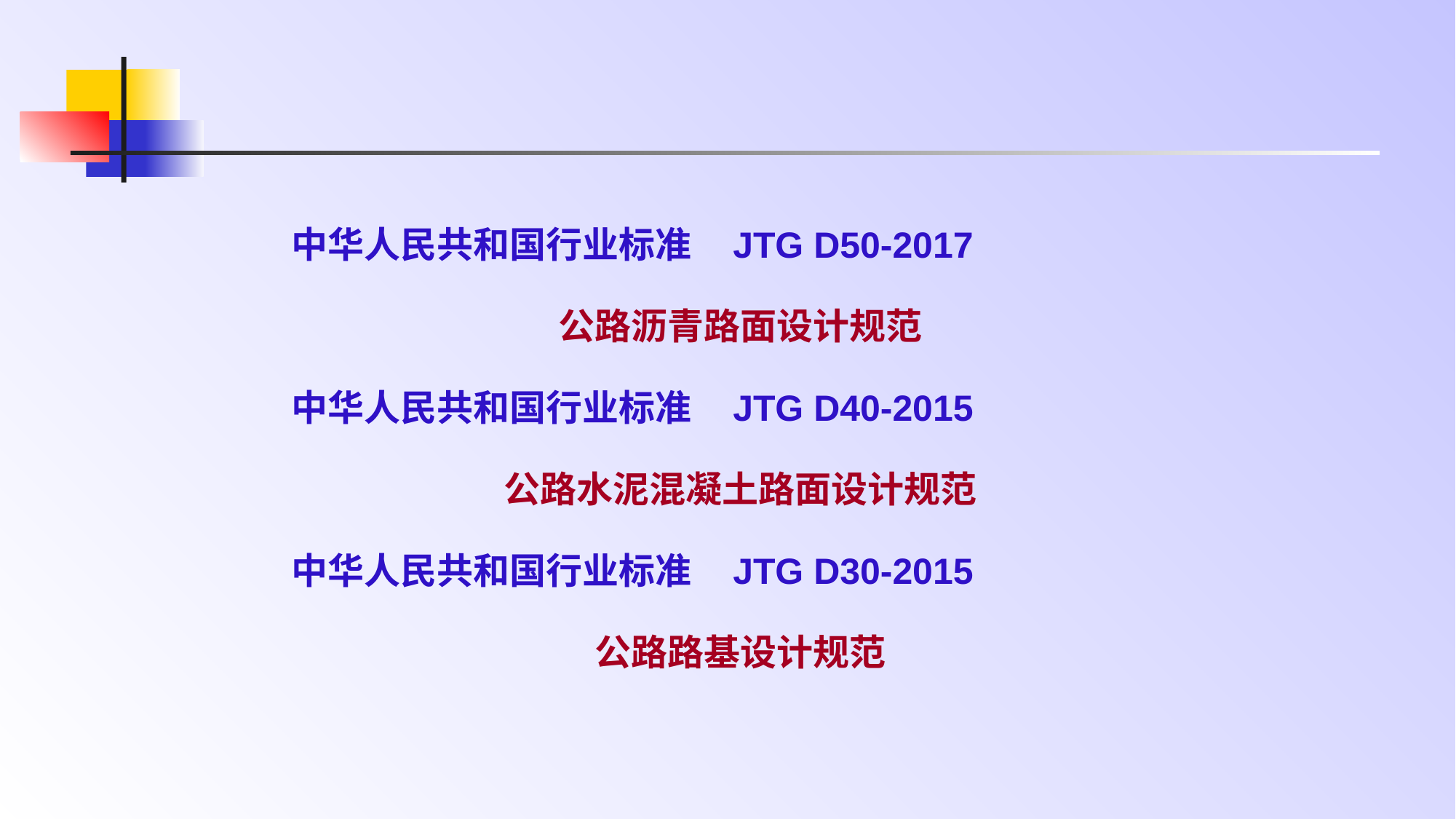

中华人民共和国行业标准    JTG D50-2017
公路沥青路面设计规范
中华人民共和国行业标准    JTG D40-2015
公路水泥混凝土路面设计规范
中华人民共和国行业标准    JTG D30-2015
公路路基设计规范